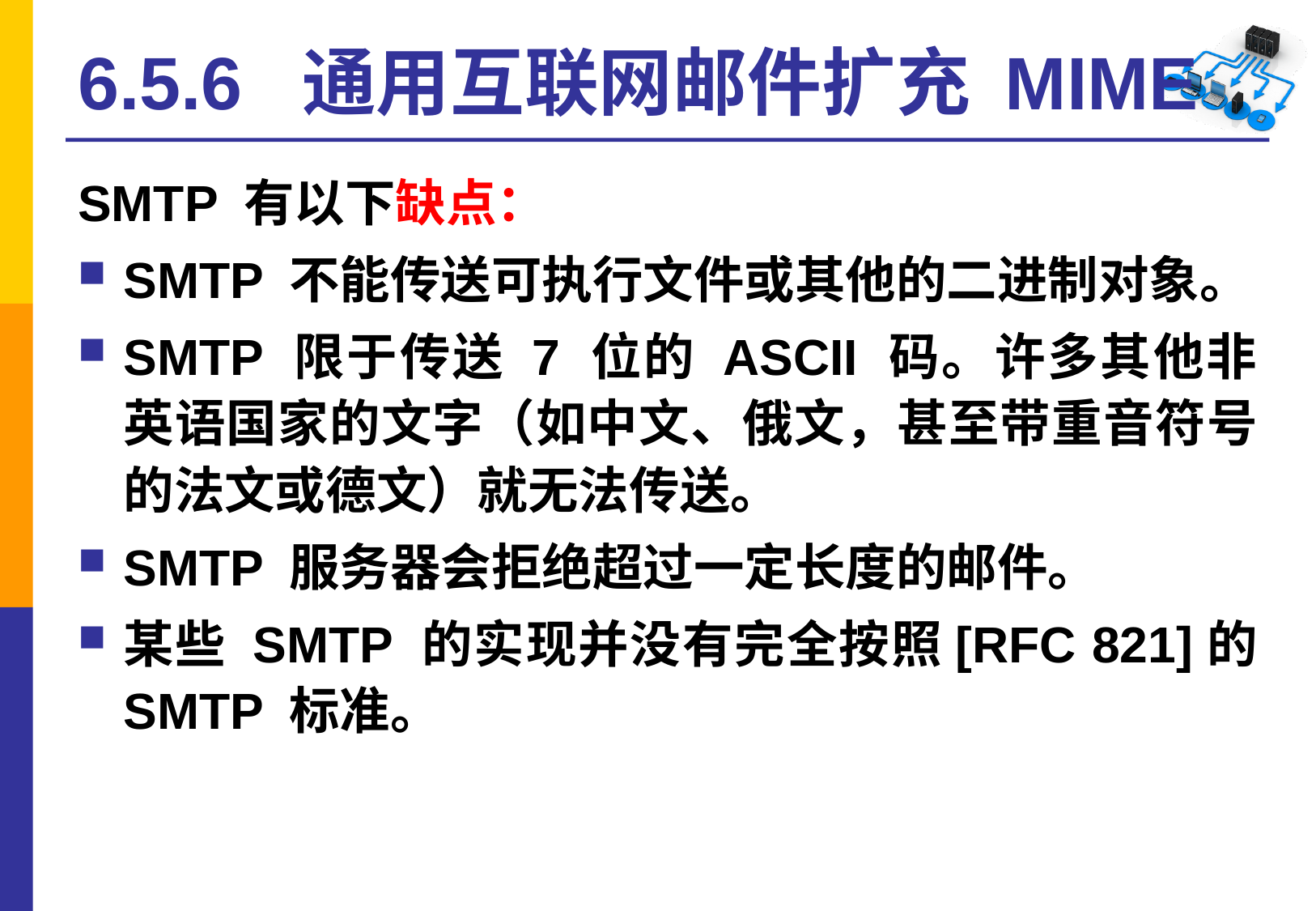

# 6.5.6  通用互联网邮件扩充 MIME
SMTP 有以下缺点：
SMTP 不能传送可执行文件或其他的二进制对象。
SMTP 限于传送 7 位的 ASCII 码。许多其他非英语国家的文字（如中文、俄文，甚至带重音符号的法文或德文）就无法传送。
SMTP 服务器会拒绝超过一定长度的邮件。
某些 SMTP 的实现并没有完全按照[RFC 821]的 SMTP 标准。